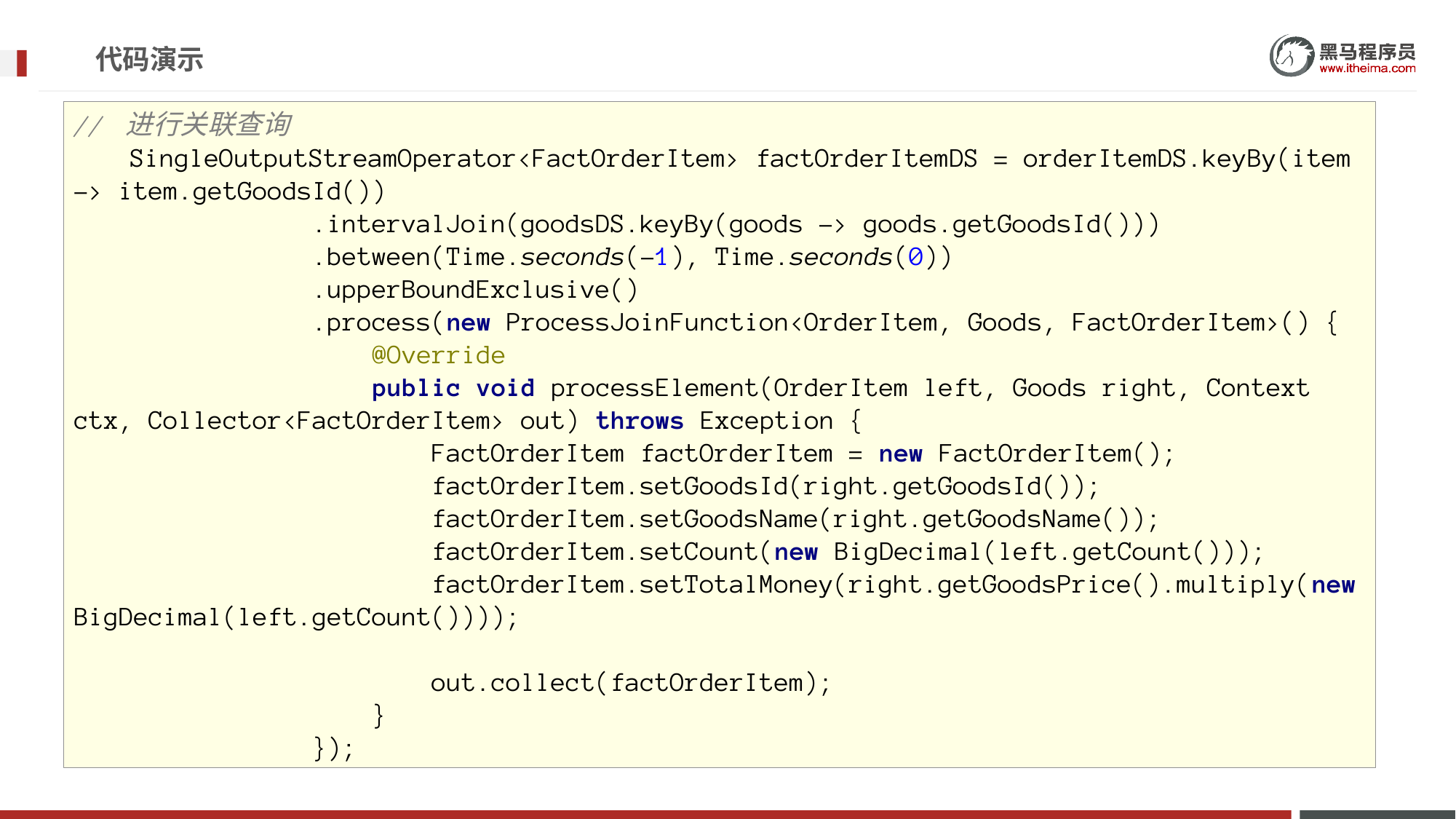

# 代码演示
// 进行关联查询
        SingleOutputStreamOperator<FactOrderItem> factOrderItemDS = orderItemDS.keyBy(item -> item.getGoodsId())
                .intervalJoin(goodsDS.keyBy(goods -> goods.getGoodsId()))
                .between(Time.seconds(-1), Time.seconds(0))
                .upperBoundExclusive()
                .process(new ProcessJoinFunction<OrderItem, Goods, FactOrderItem>() {
                    @Override
                    public void processElement(OrderItem left, Goods right, Context ctx, Collector<FactOrderItem> out) throws Exception {
                        FactOrderItem factOrderItem = new FactOrderItem();
                        factOrderItem.setGoodsId(right.getGoodsId());
                        factOrderItem.setGoodsName(right.getGoodsName());
                        factOrderItem.setCount(new BigDecimal(left.getCount()));
                        factOrderItem.setTotalMoney(right.getGoodsPrice().multiply(new BigDecimal(left.getCount())));
                        out.collect(factOrderItem);
                    }
                });